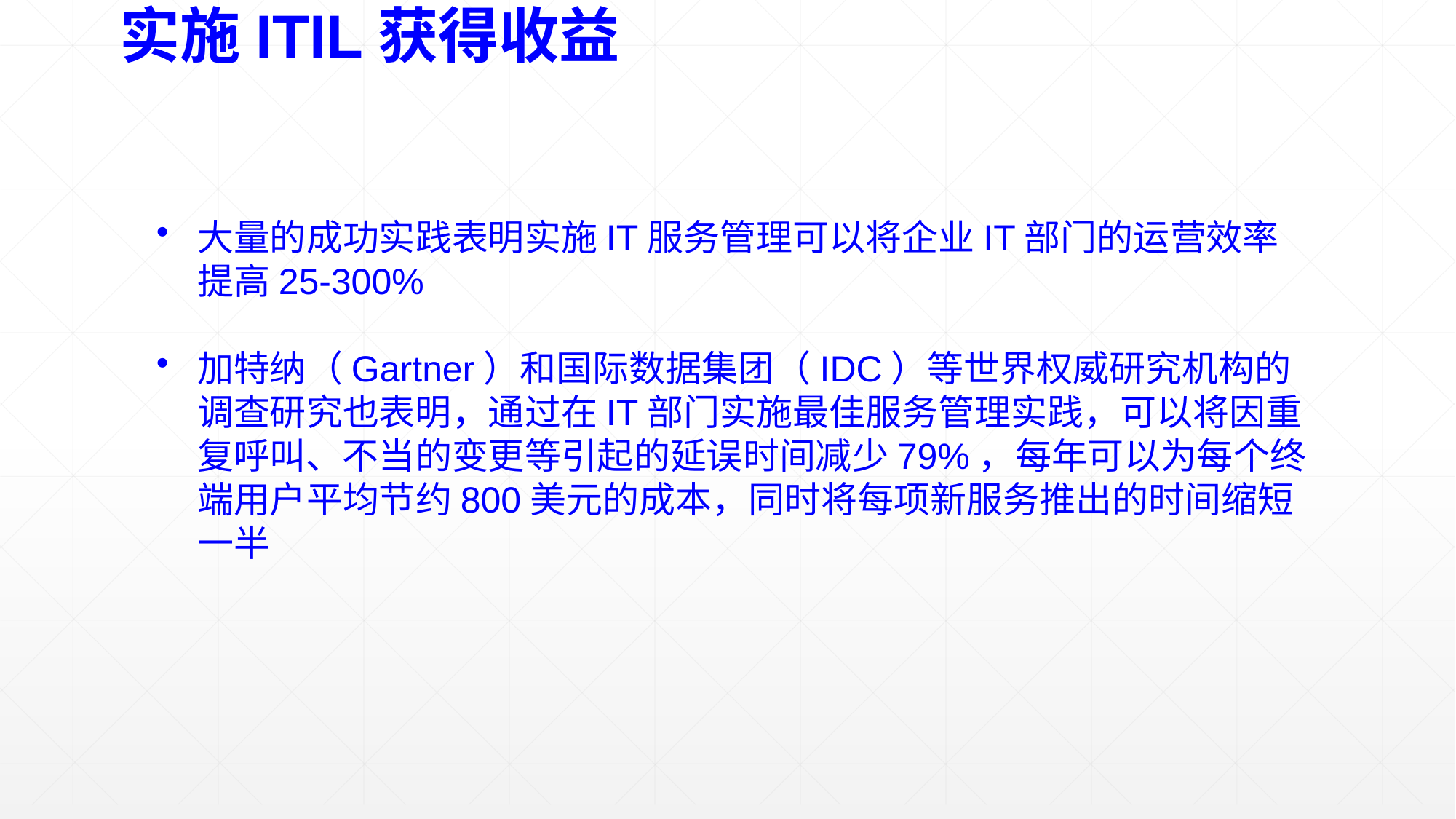

# 实施ITIL获得收益
大量的成功实践表明实施IT服务管理可以将企业IT部门的运营效率提高25-300%

加特纳（Gartner）和国际数据集团（IDC）等世界权威研究机构的调查研究也表明，通过在IT部门实施最佳服务管理实践，可以将因重复呼叫、不当的变更等引起的延误时间减少79%，每年可以为每个终端用户平均节约800美元的成本，同时将每项新服务推出的时间缩短一半